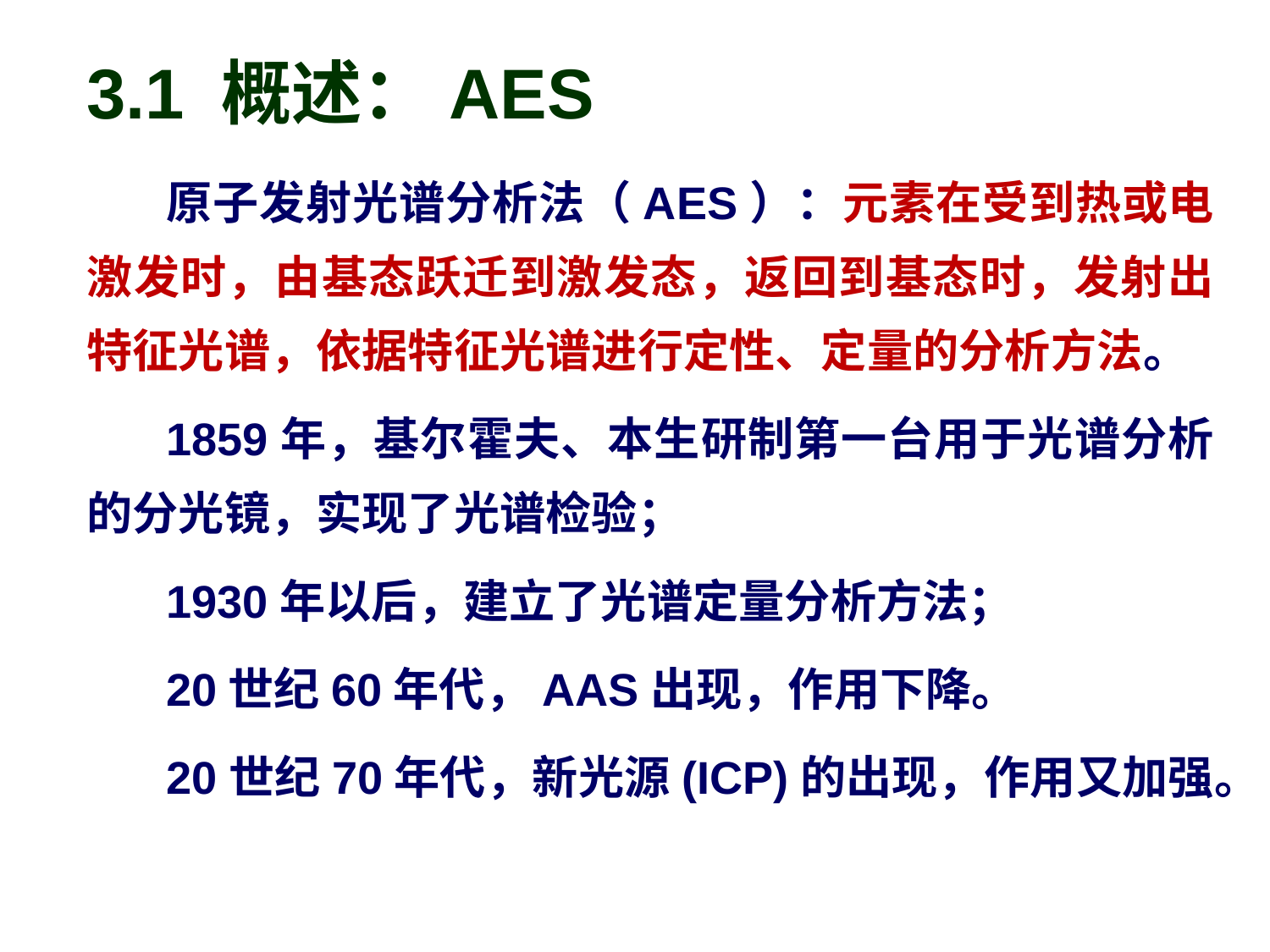

3.1 概述：AES
原子发射光谱分析法（AES）：元素在受到热或电激发时，由基态跃迁到激发态，返回到基态时，发射出特征光谱，依据特征光谱进行定性、定量的分析方法。
1859年，基尔霍夫、本生研制第一台用于光谱分析的分光镜，实现了光谱检验；
1930年以后，建立了光谱定量分析方法；
20世纪60年代，AAS出现，作用下降。
20世纪70年代，新光源(ICP)的出现，作用又加强。